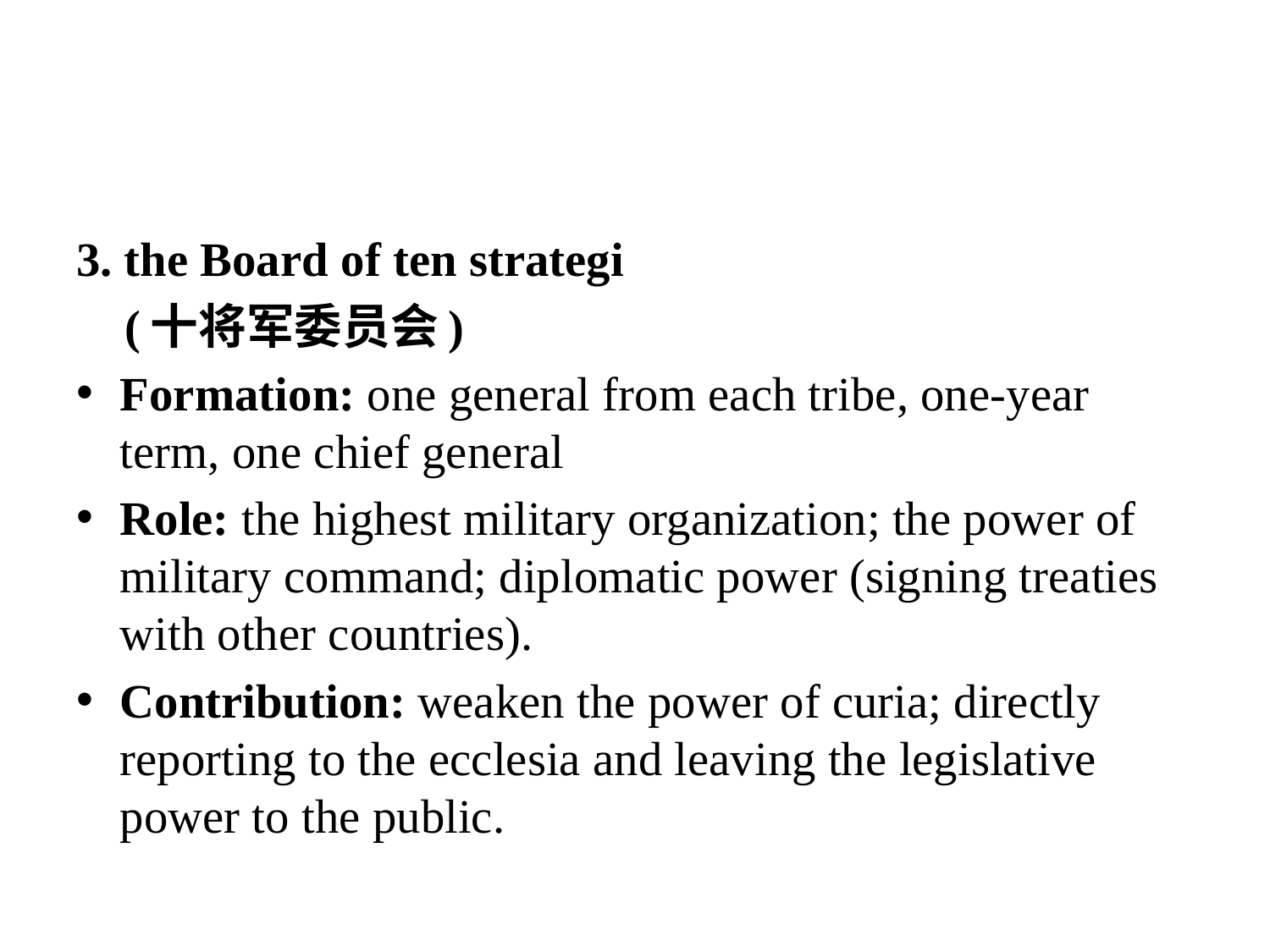

#
3. the Board of ten strategi
    (十将军委员会)
Formation: one general from each tribe, one-year term, one chief general
Role: the highest military organization; the power of military command; diplomatic power (signing treaties with other countries).
Contribution: weaken the power of curia; directly reporting to the ecclesia and leaving the legislative power to the public.